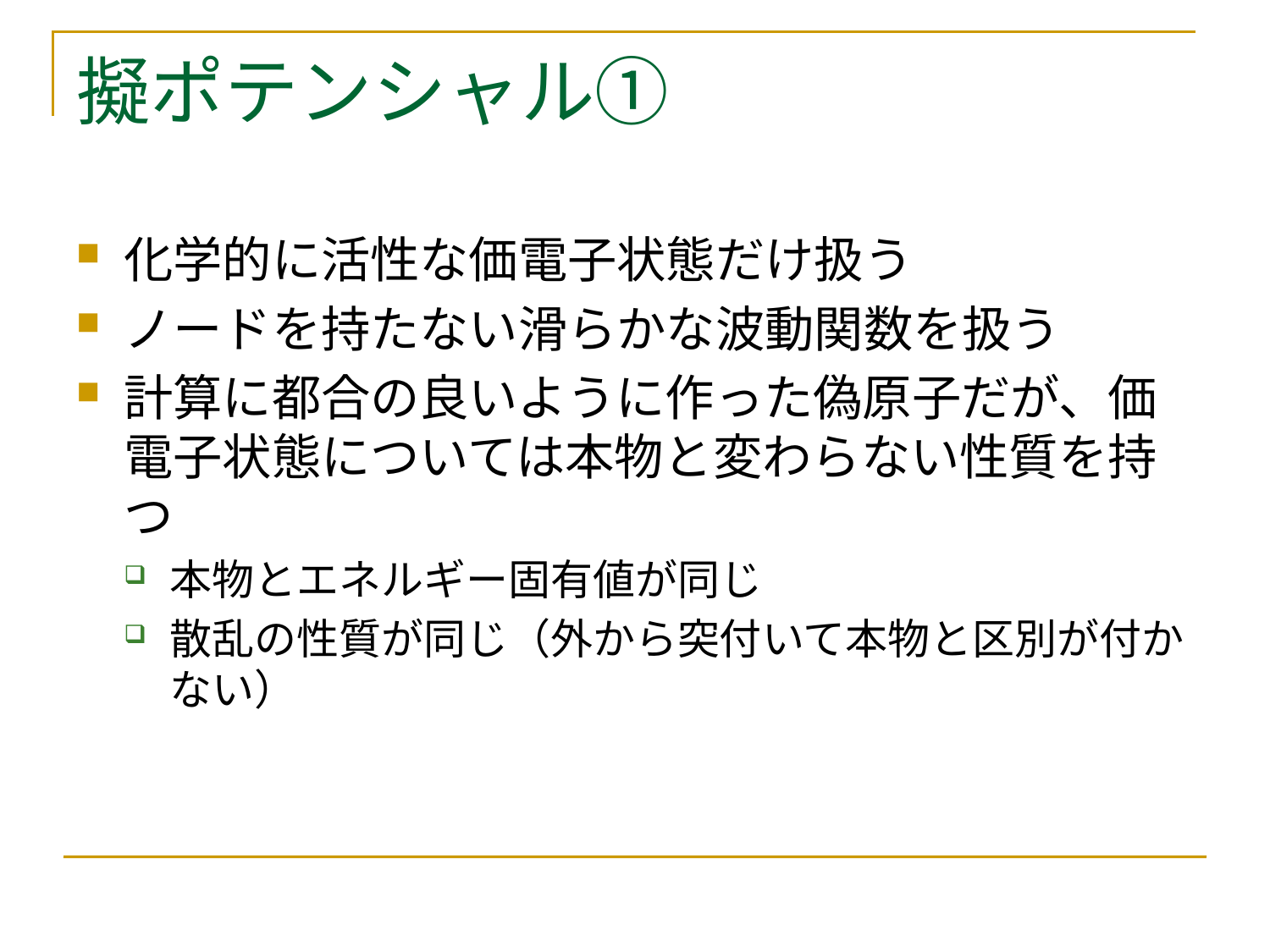

# 擬ポテンシャル①
化学的に活性な価電子状態だけ扱う
ノードを持たない滑らかな波動関数を扱う
計算に都合の良いように作った偽原子だが、価電子状態については本物と変わらない性質を持つ
本物とエネルギー固有値が同じ
散乱の性質が同じ（外から突付いて本物と区別が付かない）